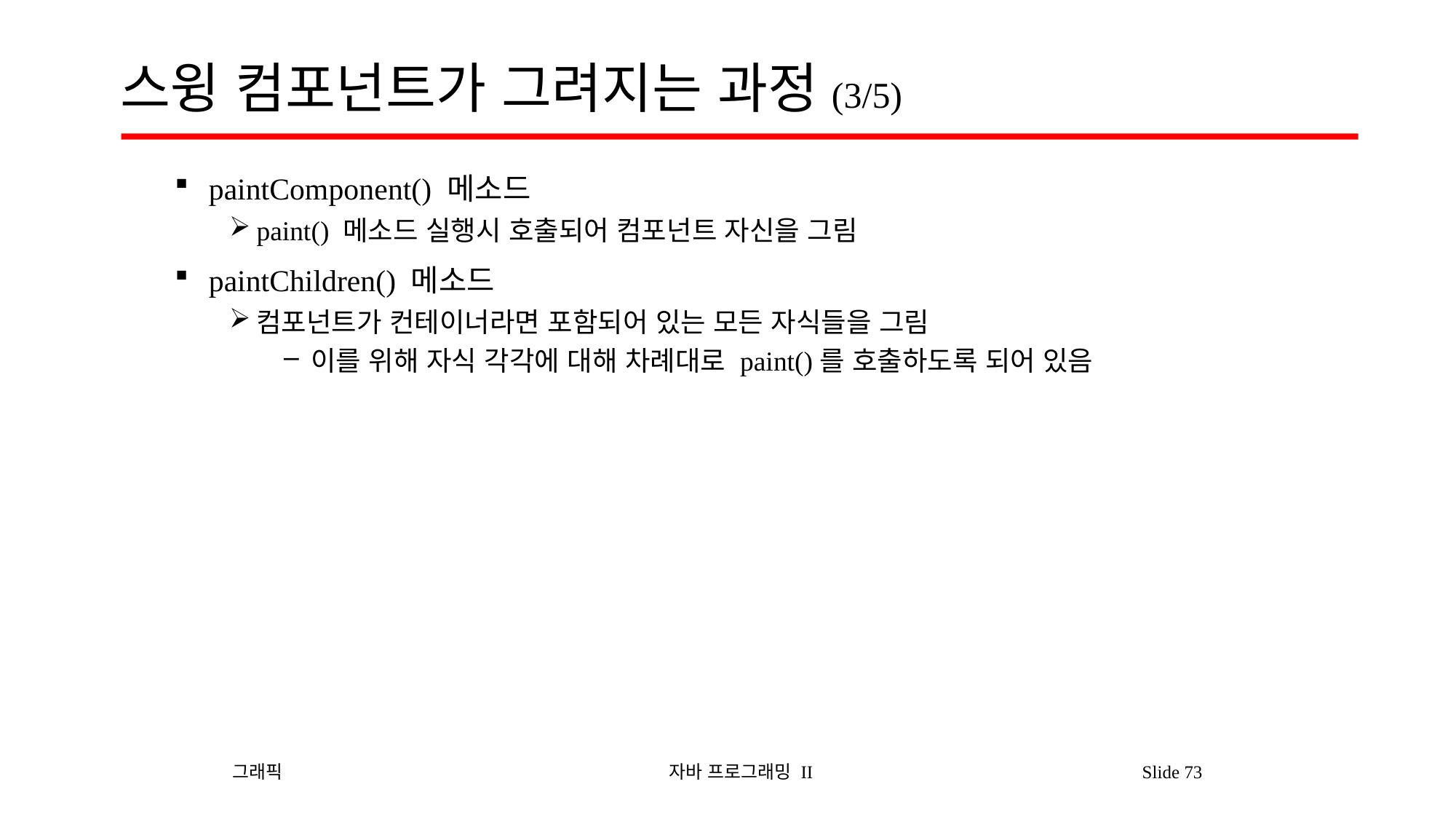

# 스윙 컴포넌트가 그려지는 과정(3/5)
paintComponent() 메소드
paint() 메소드 실행시 호출되어 컴포넌트 자신을 그림
paintChildren() 메소드
컴포넌트가 컨테이너라면 포함되어 있는 모든 자식들을 그림
이를 위해 자식 각각에 대해 차례대로 paint()를 호출하도록 되어 있음